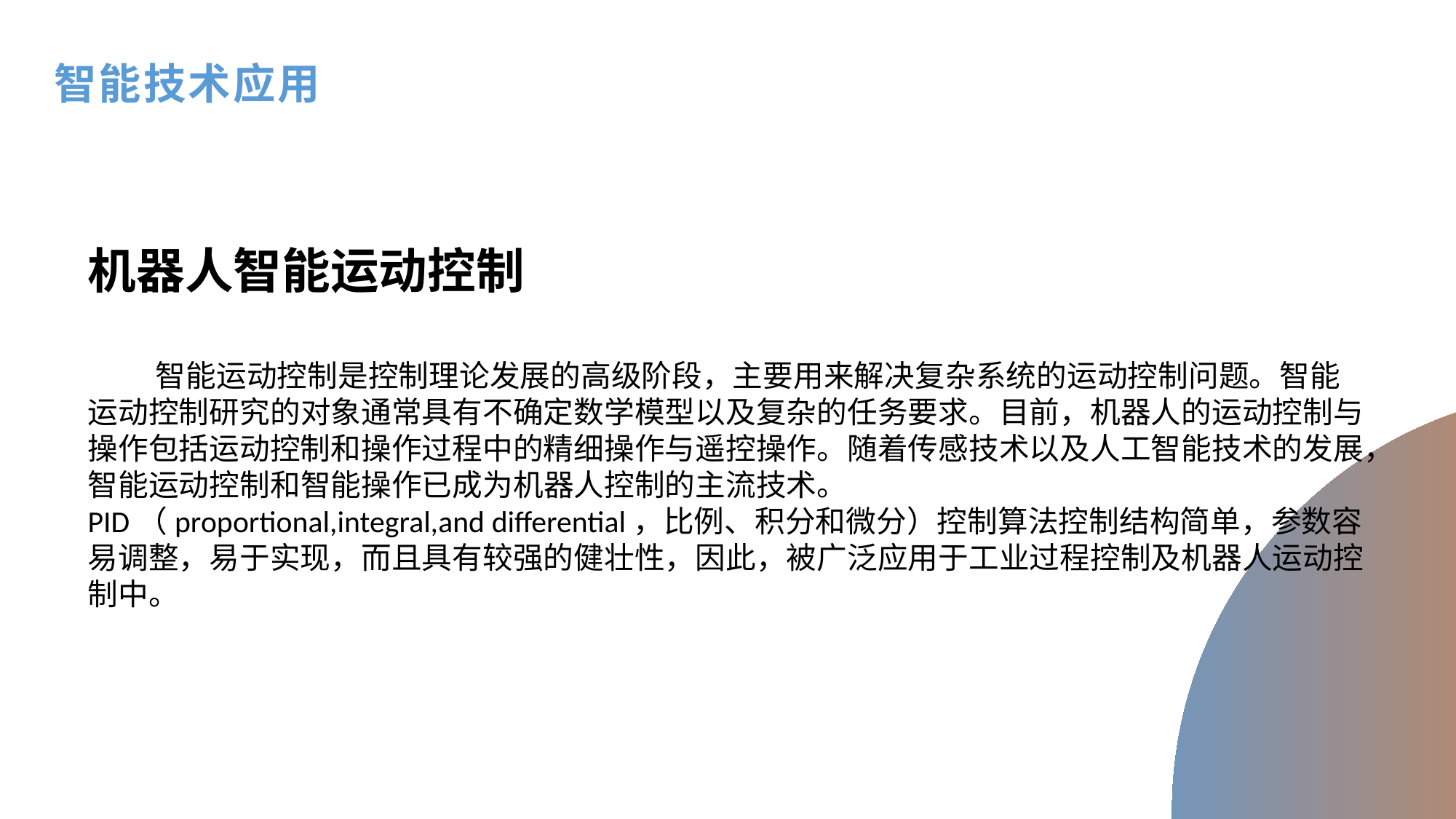

智能技术应用
机器人智能运动控制

         智能运动控制是控制理论发展的高级阶段，主要用来解决复杂系统的运动控制问题。智能运动控制研究的对象通常具有不确定数学模型以及复杂的任务要求。目前，机器人的运动控制与操作包括运动控制和操作过程中的精细操作与遥控操作。随着传感技术以及人工智能技术的发展，智能运动控制和智能操作已成为机器人控制的主流技术。
PID（proportional,integral,and differential，比例、积分和微分）控制算法控制结构简单，参数容易调整，易于实现，而且具有较强的健壮性，因此，被广泛应用于工业过程控制及机器人运动控制中。